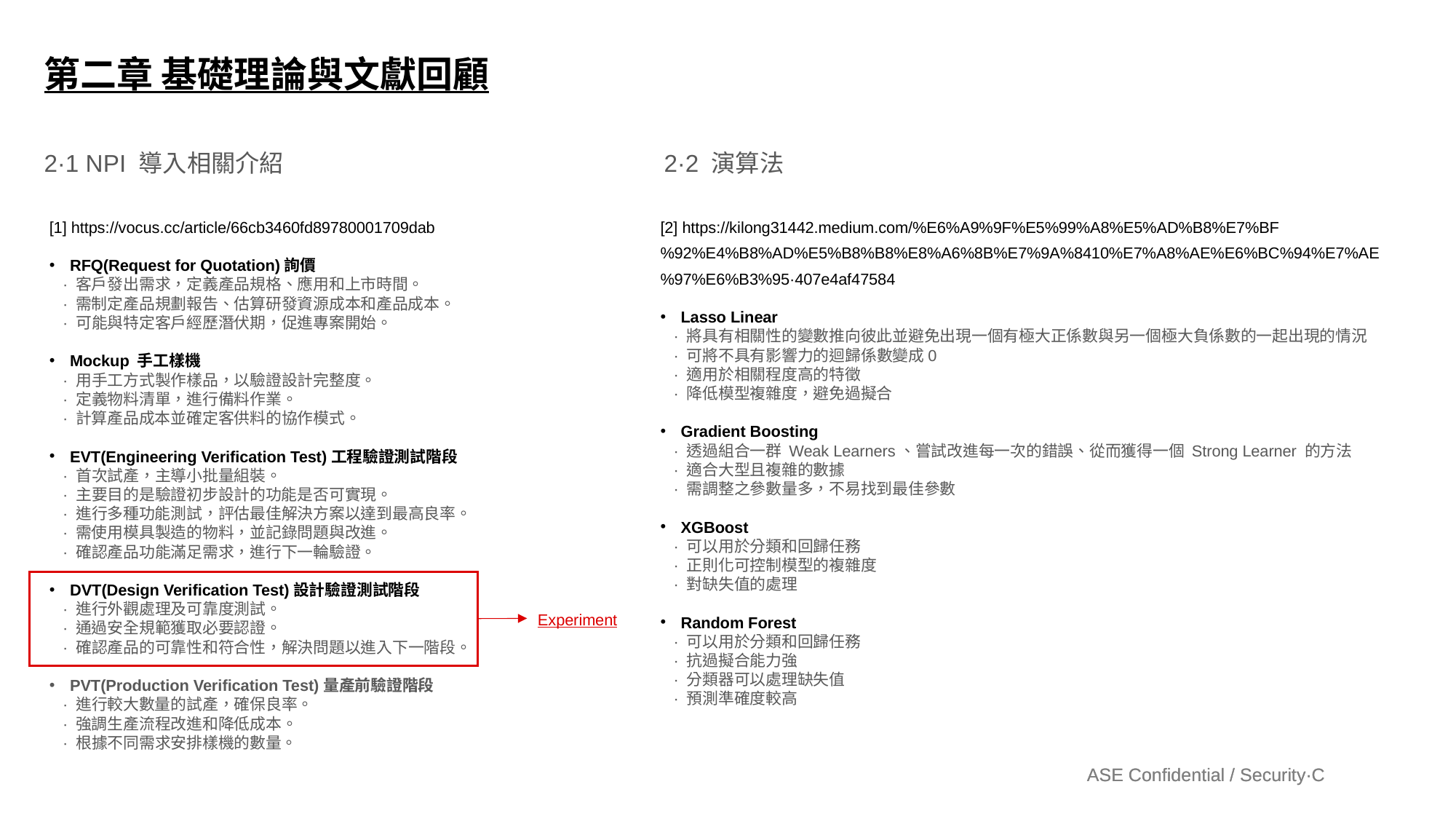

第二章 基礎理論與文獻回顧

2·1 NPI 導入相關介紹
第二章 基礎理論與文獻回顧

2·2 演算法
[1] https://vocus.cc/article/66cb3460fd89780001709dab

RFQ(Request for Quotation)詢價
   · 客戶發出需求，定義產品規格、應用和上市時間。
   · 需制定產品規劃報告、估算研發資源成本和產品成本。
   · 可能與特定客戶經歷潛伏期，促進專案開始。

Mockup 手工樣機
   · 用手工方式製作樣品，以驗證設計完整度。
   · 定義物料清單，進行備料作業。
   · 計算產品成本並確定客供料的協作模式。

EVT(Engineering Verification Test)工程驗證測試階段
   · 首次試產，主導小批量組裝。
   · 主要目的是驗證初步設計的功能是否可實現。
   · 進行多種功能測試，評估最佳解決方案以達到最高良率。
   · 需使用模具製造的物料，並記錄問題與改進。
   · 確認產品功能滿足需求，進行下一輪驗證。

DVT(Design Verification Test)設計驗證測試階段
   · 進行外觀處理及可靠度測試。
   · 通過安全規範獲取必要認證。
   · 確認產品的可靠性和符合性，解決問題以進入下一階段。

PVT(Production Verification Test)量產前驗證階段
   · 進行較大數量的試產，確保良率。
   · 強調生產流程改進和降低成本。
   · 根據不同需求安排樣機的數量。
[2] https://kilong31442.medium.com/%E6%A9%9F%E5%99%A8%E5%AD%B8%E7%BF%92%E4%B8%AD%E5%B8%B8%E8%A6%8B%E7%9A%8410%E7%A8%AE%E6%BC%94%E7%AE%97%E6%B3%95·407e4af47584

Lasso Linear
   · 將具有相關性的變數推向彼此並避免出現一個有極大正係數與另一個極大負係數的一起出現的情況
   · 可將不具有影響力的迴歸係數變成0
   · 適用於相關程度高的特徵
   · 降低模型複雜度，避免過擬合

Gradient Boosting
   · 透過組合一群 Weak Learners、嘗試改進每一次的錯誤、從而獲得一個 Strong Learner 的方法
   · 適合大型且複雜的數據
   · 需調整之參數量多，不易找到最佳參數

XGBoost
   · 可以用於分類和回歸任務
   · 正則化可控制模型的複雜度
   · 對缺失值的處理

Random Forest
   · 可以用於分類和回歸任務
   · 抗過擬合能力強
   · 分類器可以處理缺失值
   · 預測準確度較高

Experiment